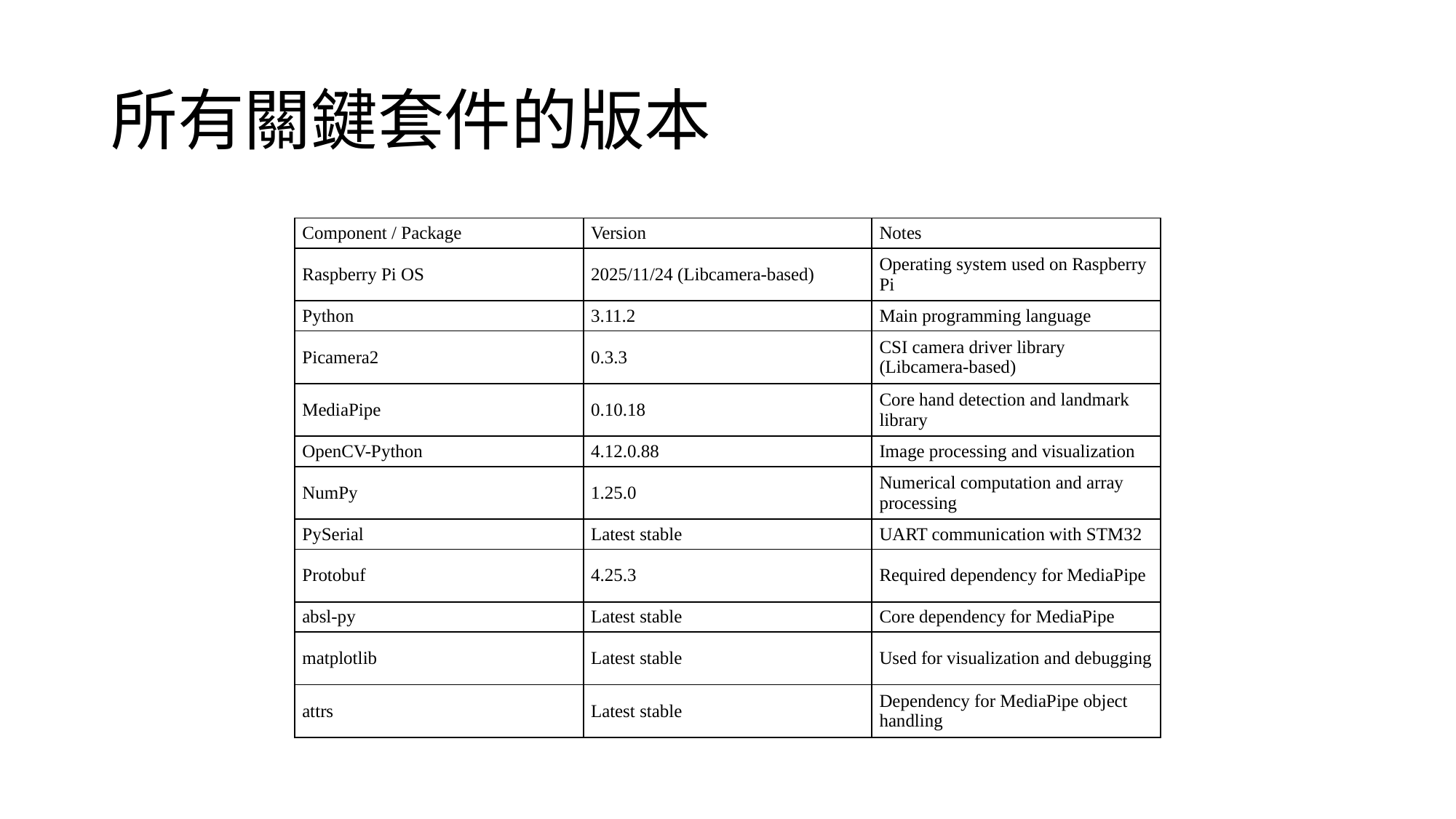

# 所有關鍵套件的版本
| Component / Package | Version | Notes |
| --- | --- | --- |
| Raspberry Pi OS | 2025/11/24 (Libcamera-based) | Operating system used on Raspberry Pi |
| Python | 3.11.2 | Main programming language |
| Picamera2 | 0.3.3 | CSI camera driver library (Libcamera-based) |
| MediaPipe | 0.10.18 | Core hand detection and landmark library |
| OpenCV-Python | 4.12.0.88 | Image processing and visualization |
| NumPy | 1.25.0 | Numerical computation and array processing |
| PySerial | Latest stable | UART communication with STM32 |
| Protobuf | 4.25.3 | Required dependency for MediaPipe |
| absl-py | Latest stable | Core dependency for MediaPipe |
| matplotlib | Latest stable | Used for visualization and debugging |
| attrs | Latest stable | Dependency for MediaPipe object handling |